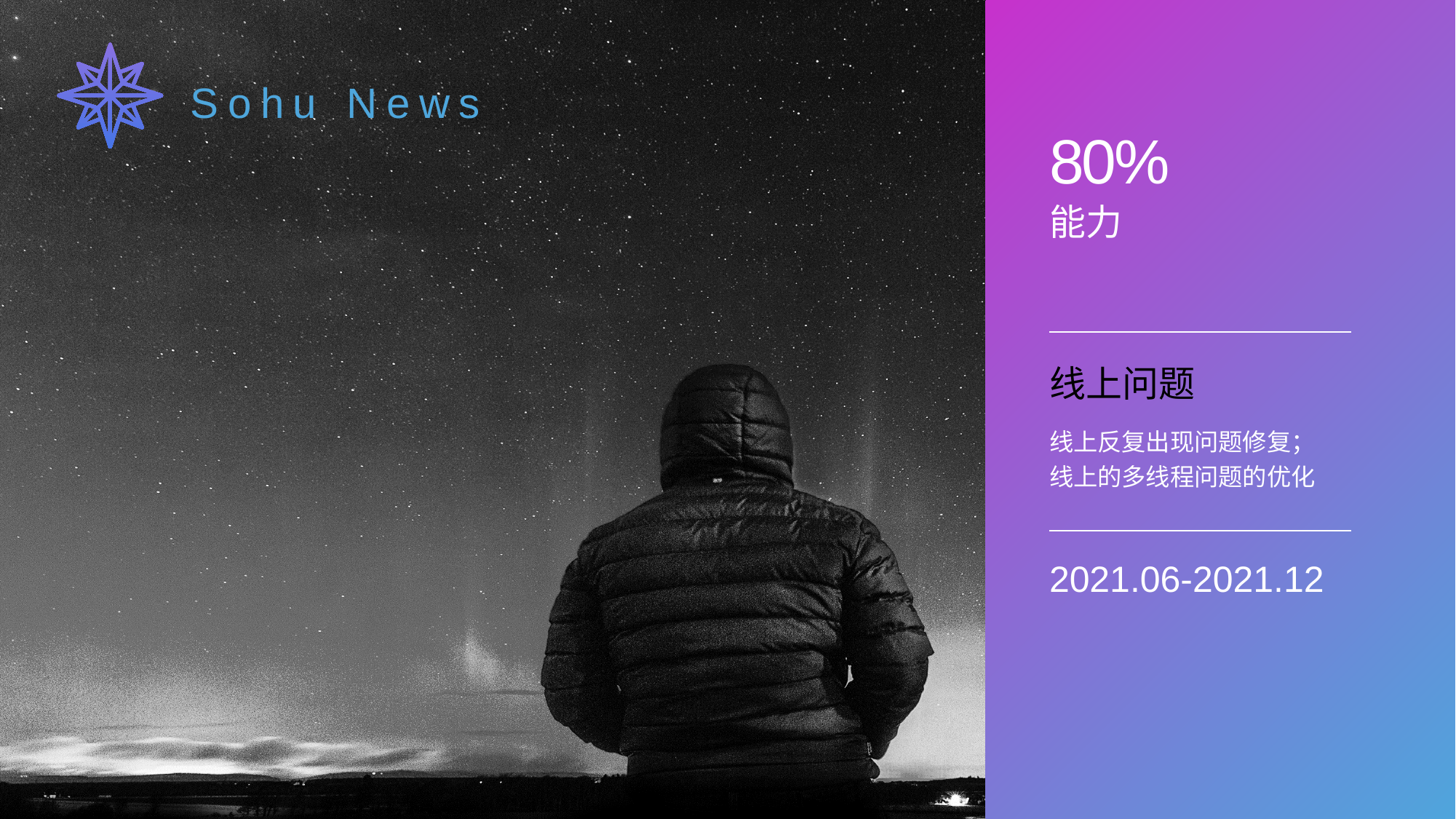

80%
能力
线上问题
线上反复出现问题修复；
线上的多线程问题的优化
2021.06-2021.12

Sohu News
#